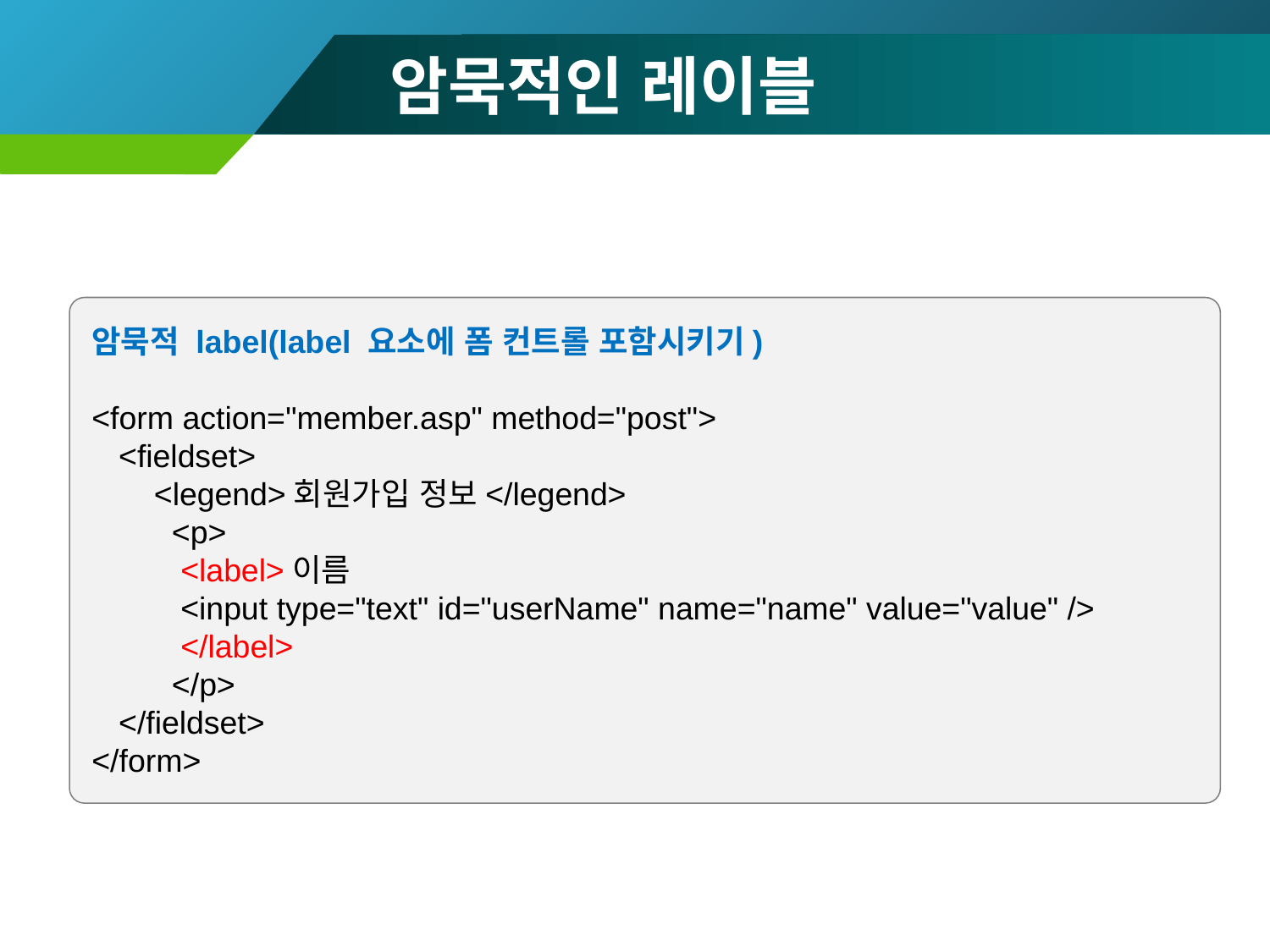

# 암묵적인 레이블

암묵적 label(label 요소에 폼 컨트롤 포함시키기)

<form action="member.asp" method="post">
   <fieldset>
       <legend>회원가입 정보</legend>
         <p>
          <label>이름
          <input type="text" id="userName" name="name" value="value" />
          </label>
         </p>
   </fieldset>
</form>